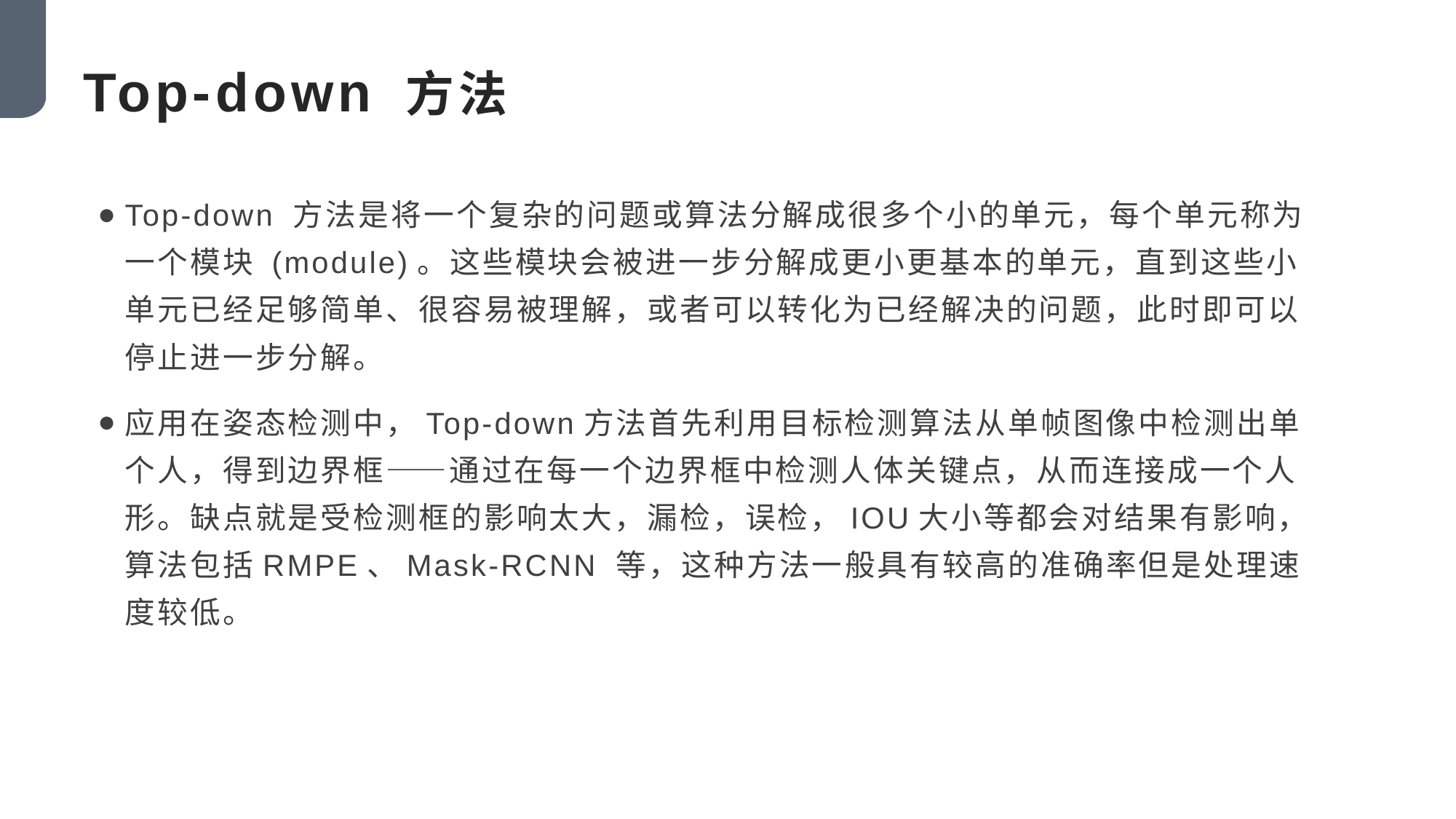

Top-down 方法
Top-down 方法是将一个复杂的问题或算法分解成很多个小的单元，每个单元称为一个模块 (module)。这些模块会被进一步分解成更小更基本的单元，直到这些小单元已经足够简单、很容易被理解，或者可以转化为已经解决的问题，此时即可以停止进一步分解。
应用在姿态检测中，Top-down方法首先利用目标检测算法从单帧图像中检测出单个人，得到边界框——通过在每一个边界框中检测人体关键点，从而连接成一个人形。缺点就是受检测框的影响太大，漏检，误检，IOU大小等都会对结果有影响，算法包括RMPE、Mask-RCNN 等，这种方法一般具有较高的准确率但是处理速度较低。